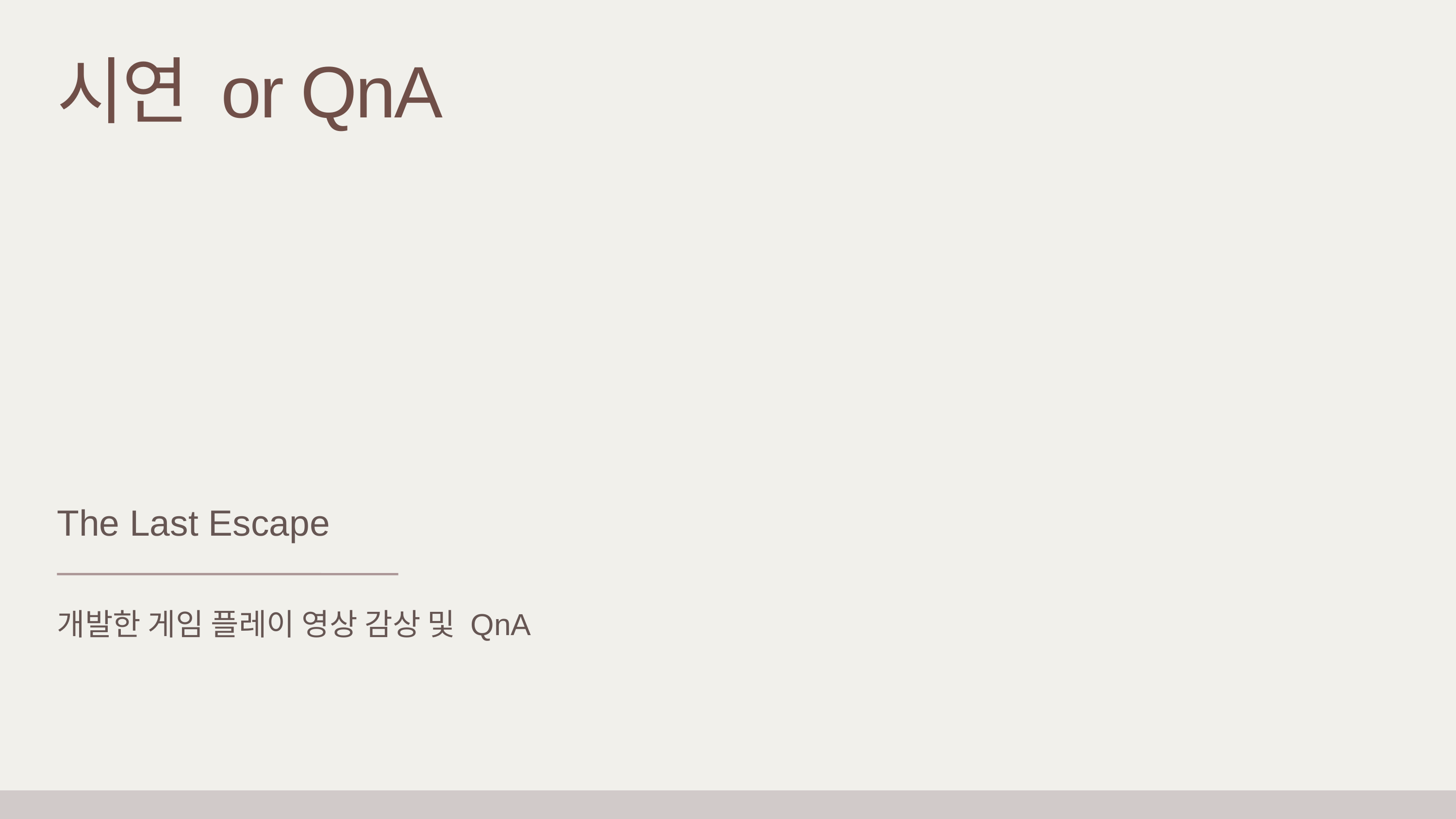

시연 or QnA
The Last Escape

개발한 게임 플레이 영상 감상 및 QnA